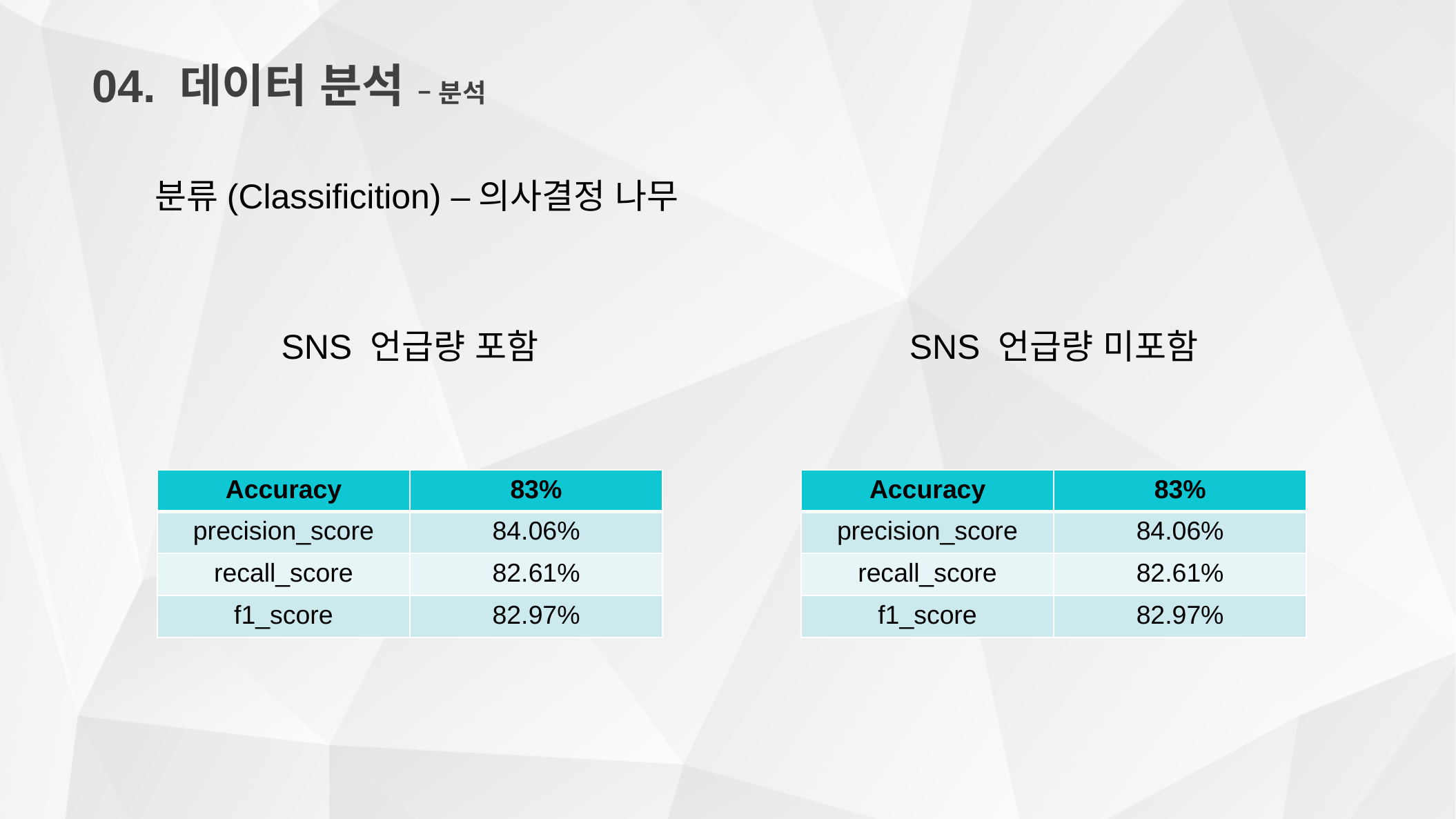

04. 데이터 분석 – 분석
분류(Classificition) –의사결정 나무
SNS 언급량 포함
SNS 언급량 미포함
| Accuracy | 83% |
| --- | --- |
| precision\_score | 84.06% |
| recall\_score | 82.61% |
| f1\_score | 82.97% |
| Accuracy | 83% |
| --- | --- |
| precision\_score | 84.06% |
| recall\_score | 82.61% |
| f1\_score | 82.97% |